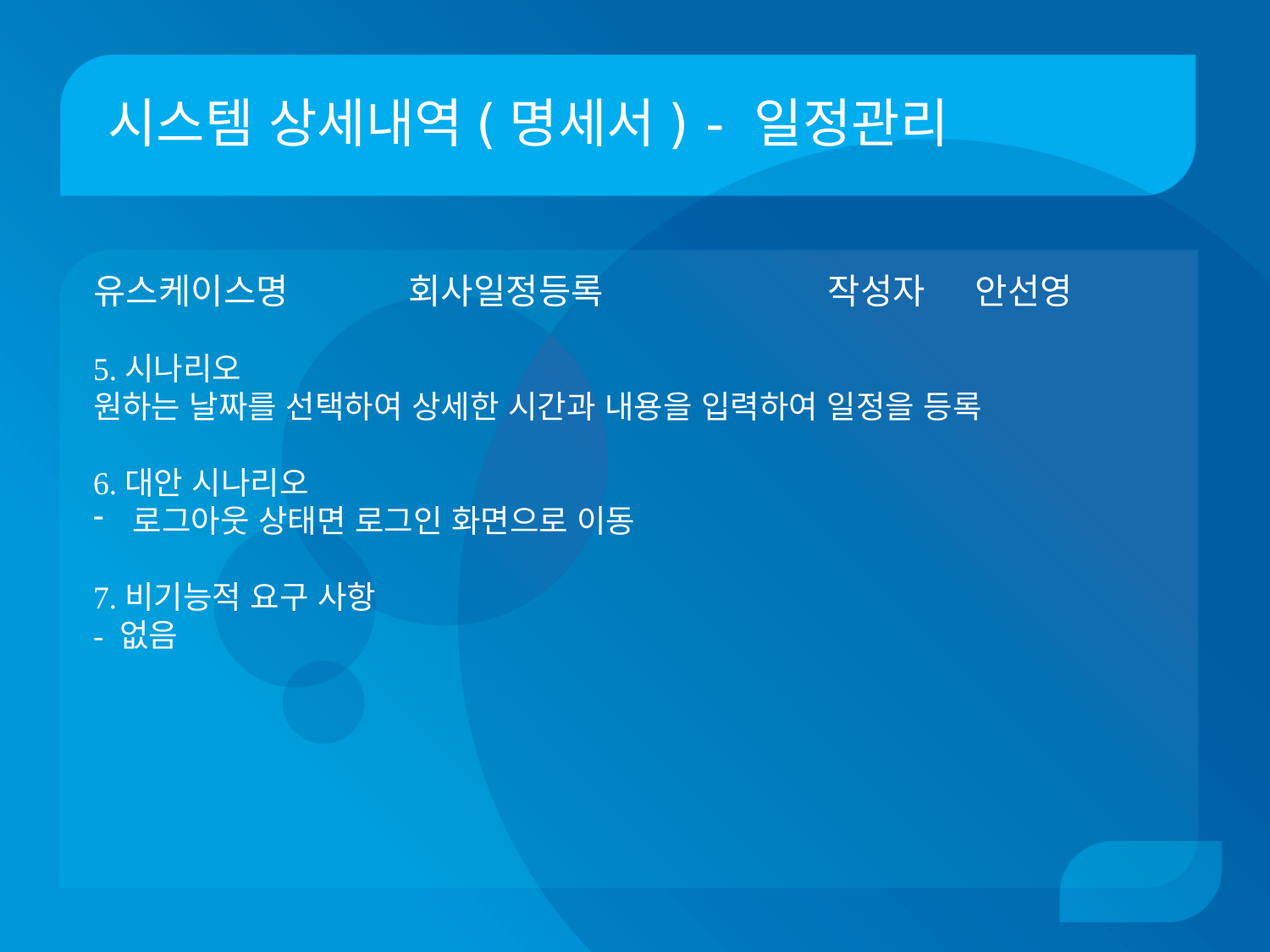

# 시스템 상세내역(명세서) - 일정관리
유스케이스명            회사일정등록	          작성자     안선영
5.시나리오
원하는 날짜를 선택하여 상세한 시간과 내용을 입력하여 일정을 등록

6.대안 시나리오
로그아웃 상태면 로그인 화면으로 이동

7.비기능적 요구 사항
- 없음